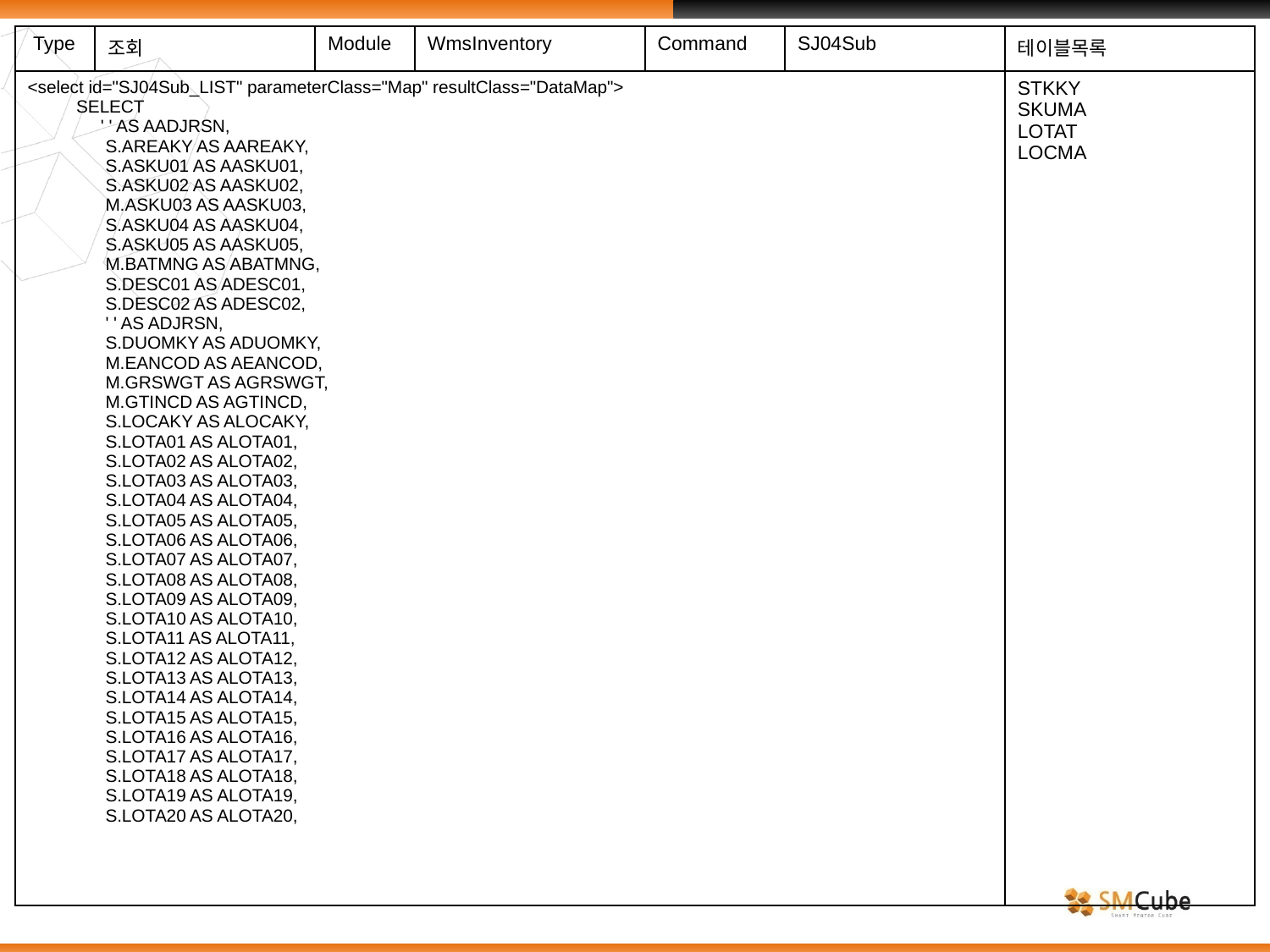

| Type | 조회 | Module | WmsInventory | Command | SJ04Sub | 테이블목록 |
| --- | --- | --- | --- | --- | --- | --- |
| <select id="SJ04Sub\_LIST" parameterClass="Map" resultClass="DataMap"> SELECT ' ' AS AADJRSN, S.AREAKY AS AAREAKY, S.ASKU01 AS AASKU01, S.ASKU02 AS AASKU02, M.ASKU03 AS AASKU03, S.ASKU04 AS AASKU04, S.ASKU05 AS AASKU05, M.BATMNG AS ABATMNG, S.DESC01 AS ADESC01, S.DESC02 AS ADESC02, ' ' AS ADJRSN, S.DUOMKY AS ADUOMKY, M.EANCOD AS AEANCOD, M.GRSWGT AS AGRSWGT, M.GTINCD AS AGTINCD, S.LOCAKY AS ALOCAKY, S.LOTA01 AS ALOTA01, S.LOTA02 AS ALOTA02, S.LOTA03 AS ALOTA03, S.LOTA04 AS ALOTA04, S.LOTA05 AS ALOTA05, S.LOTA06 AS ALOTA06, S.LOTA07 AS ALOTA07, S.LOTA08 AS ALOTA08, S.LOTA09 AS ALOTA09, S.LOTA10 AS ALOTA10, S.LOTA11 AS ALOTA11, S.LOTA12 AS ALOTA12, S.LOTA13 AS ALOTA13, S.LOTA14 AS ALOTA14, S.LOTA15 AS ALOTA15, S.LOTA16 AS ALOTA16, S.LOTA17 AS ALOTA17, S.LOTA18 AS ALOTA18, S.LOTA19 AS ALOTA19, S.LOTA20 AS ALOTA20, |  |  |  |  |  | STKKY SKUMA LOTAT LOCMA |